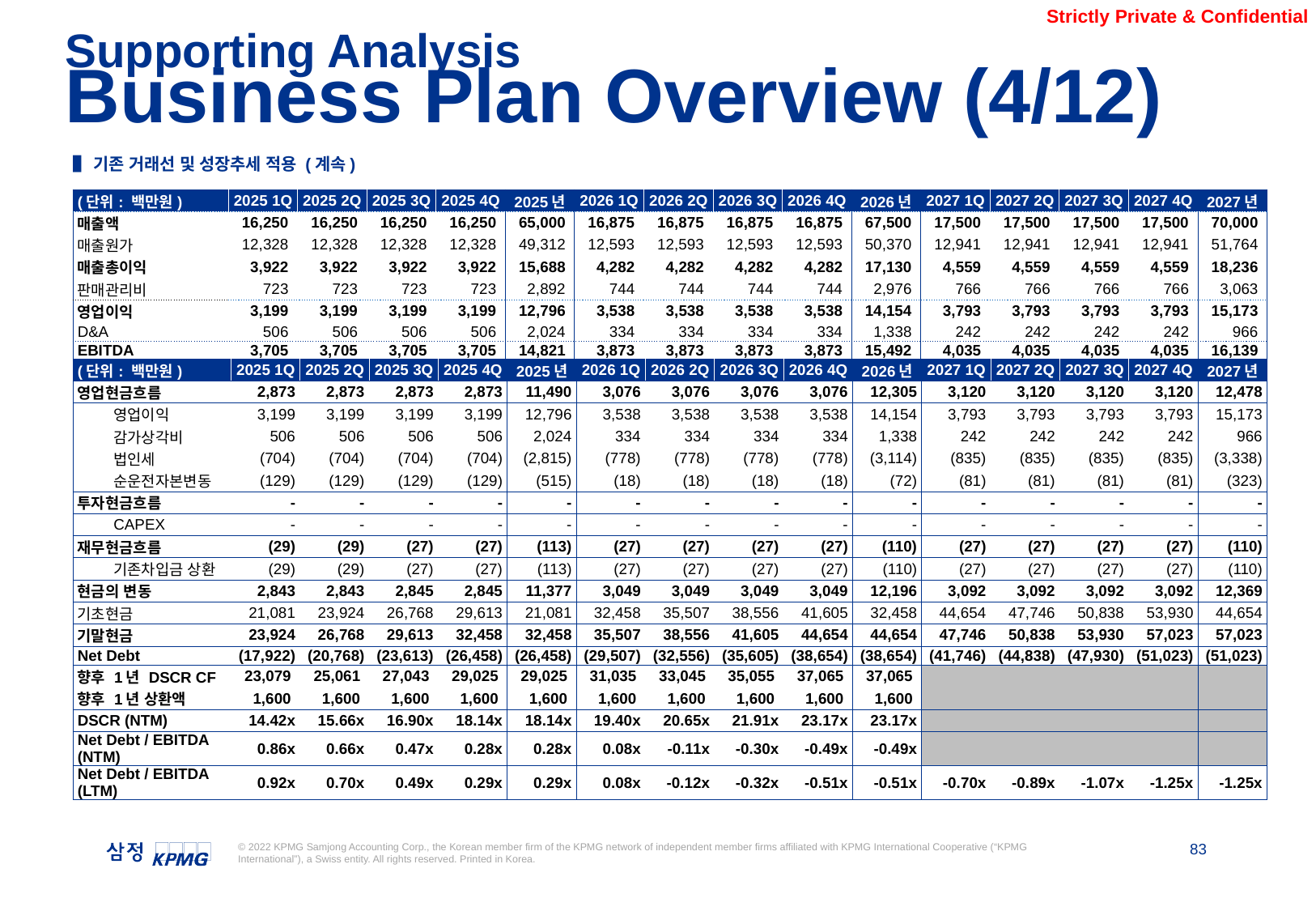

Supporting Analysis
Business Plan Overview (4/12)
▌기존 거래선 및 성장추세 적용 (계속)
| (단위: 백만원) | 2025 1Q | 2025 2Q | 2025 3Q | 2025 4Q | 2025년 | 2026 1Q | 2026 2Q | 2026 3Q | 2026 4Q | 2026년 | 2027 1Q | 2027 2Q | 2027 3Q | 2027 4Q | 2027년 |
| --- | --- | --- | --- | --- | --- | --- | --- | --- | --- | --- | --- | --- | --- | --- | --- |
| 매출액 | 16,250 | 16,250 | 16,250 | 16,250 | 65,000 | 16,875 | 16,875 | 16,875 | 16,875 | 67,500 | 17,500 | 17,500 | 17,500 | 17,500 | 70,000 |
| 매출원가 | 12,328 | 12,328 | 12,328 | 12,328 | 49,312 | 12,593 | 12,593 | 12,593 | 12,593 | 50,370 | 12,941 | 12,941 | 12,941 | 12,941 | 51,764 |
| 매출총이익 | 3,922 | 3,922 | 3,922 | 3,922 | 15,688 | 4,282 | 4,282 | 4,282 | 4,282 | 17,130 | 4,559 | 4,559 | 4,559 | 4,559 | 18,236 |
| 판매관리비 | 723 | 723 | 723 | 723 | 2,892 | 744 | 744 | 744 | 744 | 2,976 | 766 | 766 | 766 | 766 | 3,063 |
| 영업이익 | 3,199 | 3,199 | 3,199 | 3,199 | 12,796 | 3,538 | 3,538 | 3,538 | 3,538 | 14,154 | 3,793 | 3,793 | 3,793 | 3,793 | 15,173 |
| D&A | 506 | 506 | 506 | 506 | 2,024 | 334 | 334 | 334 | 334 | 1,338 | 242 | 242 | 242 | 242 | 966 |
| EBITDA | 3,705 | 3,705 | 3,705 | 3,705 | 14,821 | 3,873 | 3,873 | 3,873 | 3,873 | 15,492 | 4,035 | 4,035 | 4,035 | 4,035 | 16,139 |
| (단위: 백만원) |  | 2025 1Q | 2025 2Q | 2025 3Q | 2025 4Q | 2025년 | 2026 1Q | 2026 2Q | 2026 3Q | 2026 4Q | 2026년 | 2027 1Q | 2027 2Q | 2027 3Q | 2027 4Q | 2027년 |
| --- | --- | --- | --- | --- | --- | --- | --- | --- | --- | --- | --- | --- | --- | --- | --- | --- |
| 영업현금흐름 |  | 2,873 | 2,873 | 2,873 | 2,873 | 11,490 | 3,076 | 3,076 | 3,076 | 3,076 | 12,305 | 3,120 | 3,120 | 3,120 | 3,120 | 12,478 |
|  | 영업이익 | 3,199 | 3,199 | 3,199 | 3,199 | 12,796 | 3,538 | 3,538 | 3,538 | 3,538 | 14,154 | 3,793 | 3,793 | 3,793 | 3,793 | 15,173 |
|  | 감가상각비 | 506 | 506 | 506 | 506 | 2,024 | 334 | 334 | 334 | 334 | 1,338 | 242 | 242 | 242 | 242 | 966 |
|  | 법인세 | (704) | (704) | (704) | (704) | (2,815) | (778) | (778) | (778) | (778) | (3,114) | (835) | (835) | (835) | (835) | (3,338) |
|  | 순운전자본변동 | (129) | (129) | (129) | (129) | (515) | (18) | (18) | (18) | (18) | (72) | (81) | (81) | (81) | (81) | (323) |
| 투자현금흐름 |  | - | - | - | - | - | - | - | - | - | - | - | - | - | - | - |
|  | CAPEX | - | - | - | - | - | - | - | - | - | - | - | - | - | - | - |
| 재무현금흐름 |  | (29) | (29) | (27) | (27) | (113) | (27) | (27) | (27) | (27) | (110) | (27) | (27) | (27) | (27) | (110) |
|  | 기존차입금 상환 | (29) | (29) | (27) | (27) | (113) | (27) | (27) | (27) | (27) | (110) | (27) | (27) | (27) | (27) | (110) |
| 현금의 변동 |  | 2,843 | 2,843 | 2,845 | 2,845 | 11,377 | 3,049 | 3,049 | 3,049 | 3,049 | 12,196 | 3,092 | 3,092 | 3,092 | 3,092 | 12,369 |
| 기초현금 |  | 21,081 | 23,924 | 26,768 | 29,613 | 21,081 | 32,458 | 35,507 | 38,556 | 41,605 | 32,458 | 44,654 | 47,746 | 50,838 | 53,930 | 44,654 |
| 기말현금 |  | 23,924 | 26,768 | 29,613 | 32,458 | 32,458 | 35,507 | 38,556 | 41,605 | 44,654 | 44,654 | 47,746 | 50,838 | 53,930 | 57,023 | 57,023 |
| Net Debt |  | (17,922) | (20,768) | (23,613) | (26,458) | (26,458) | (29,507) | (32,556) | (35,605) | (38,654) | (38,654) | (41,746) | (44,838) | (47,930) | (51,023) | (51,023) |
| 향후 1년 DSCR CF |  | 23,079 | 25,061 | 27,043 | 29,025 | 29,025 | 31,035 | 33,045 | 35,055 | 37,065 | 37,065 |  |  |  |  |  |
| 향후 1년 상환액 |  | 1,600 | 1,600 | 1,600 | 1,600 | 1,600 | 1,600 | 1,600 | 1,600 | 1,600 | 1,600 |  |  |  |  |  |
| DSCR (NTM) |  | 14.42x | 15.66x | 16.90x | 18.14x | 18.14x | 19.40x | 20.65x | 21.91x | 23.17x | 23.17x |  |  |  |  |  |
| Net Debt / EBITDA (NTM) |  | 0.86x | 0.66x | 0.47x | 0.28x | 0.28x | 0.08x | -0.11x | -0.30x | -0.49x | -0.49x |  |  |  |  |  |
| Net Debt / EBITDA (LTM) |  | 0.92x | 0.70x | 0.49x | 0.29x | 0.29x | 0.08x | -0.12x | -0.32x | -0.51x | -0.51x | -0.70x | -0.89x | -1.07x | -1.25x | -1.25x |